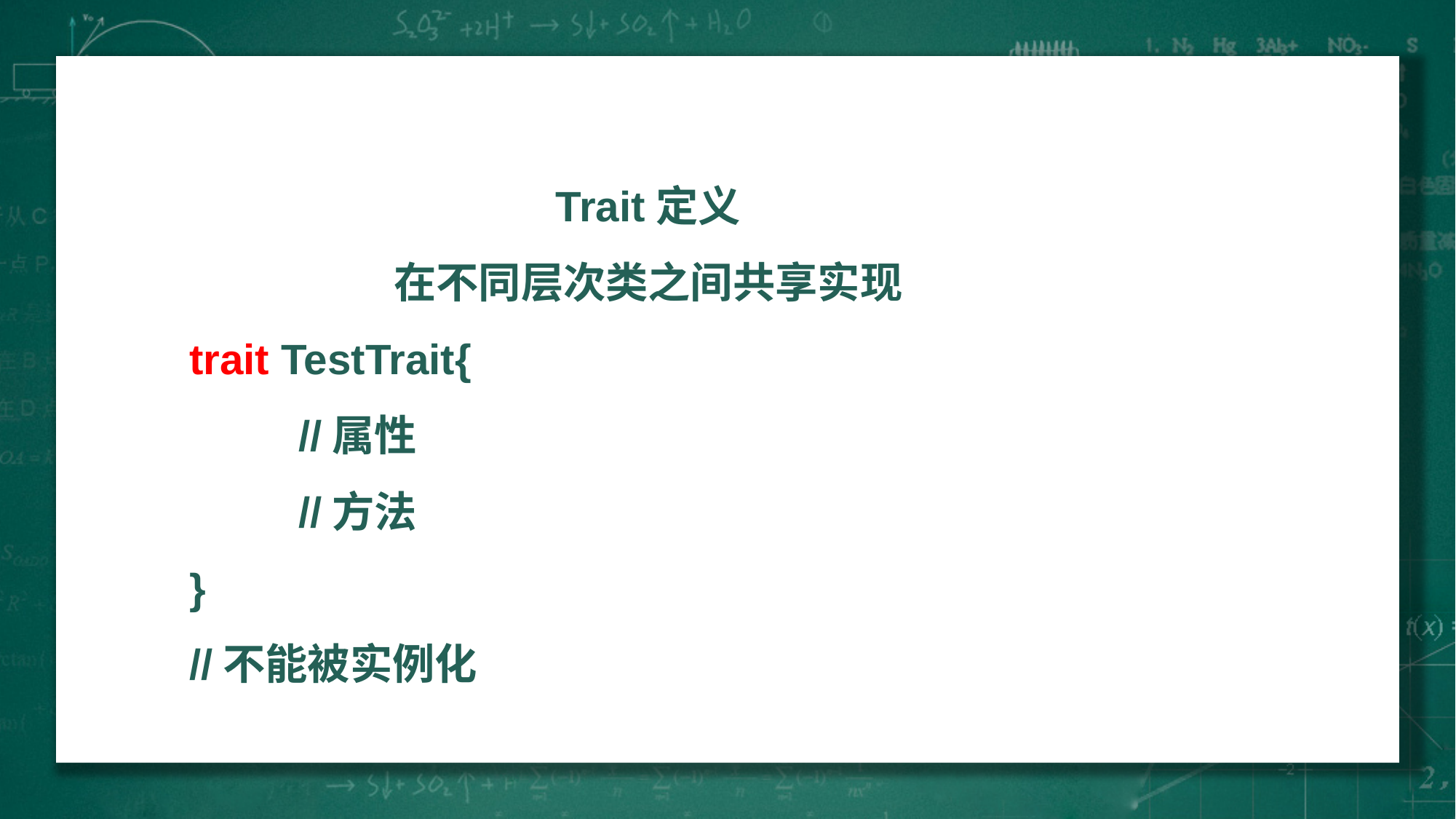

Trait定义
在不同层次类之间共享实现
trait TestTrait{
	//属性
	//方法
}
//不能被实例化